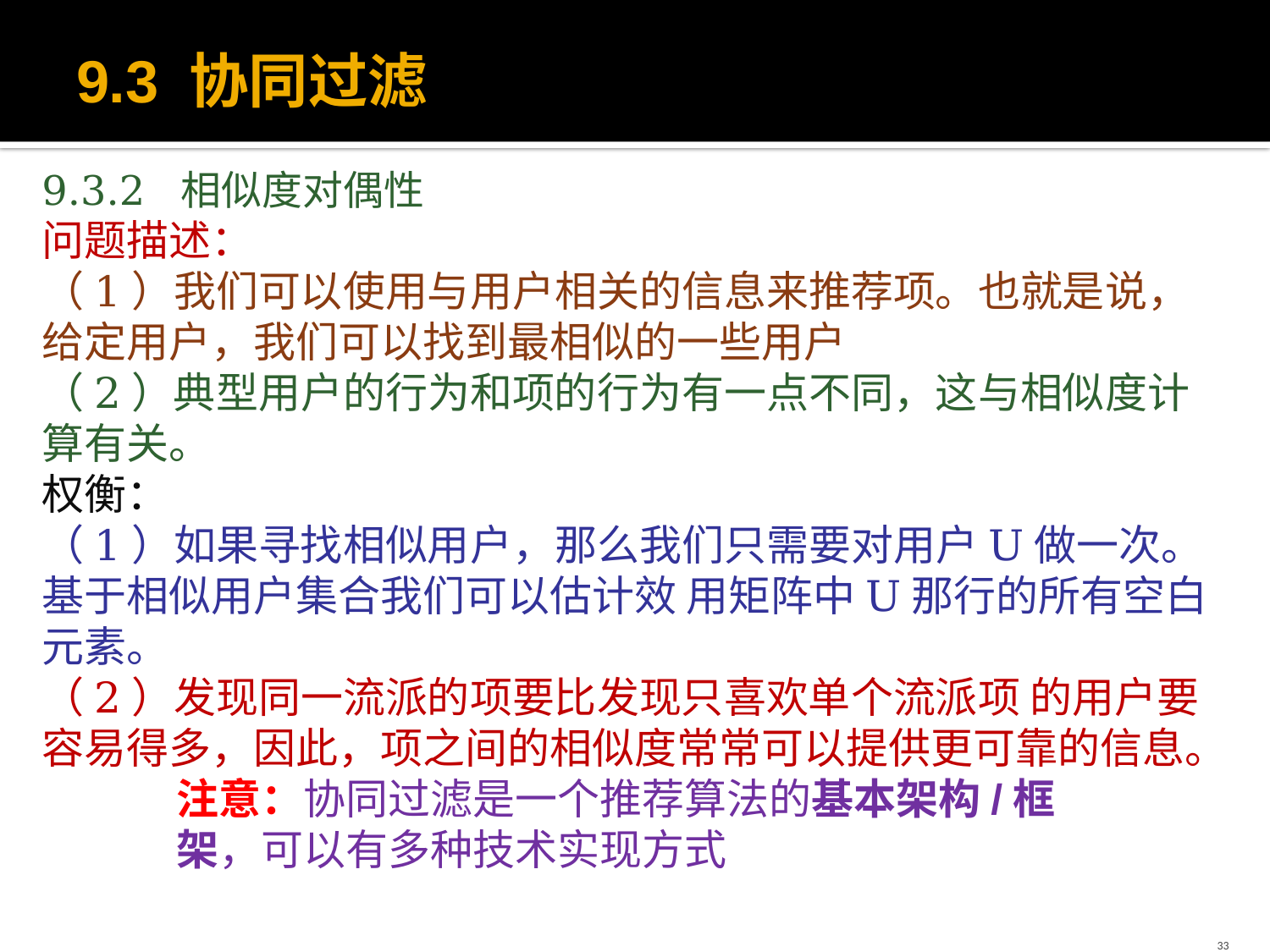

# 9.3 协同过滤
9.3.2  相似度对偶性
问题描述：
（1）我们可以使用与用户相关的信息来推荐项。也就是说，给定用户，我们可以找到最相似的一些用户
（2）典型用户的行为和项的行为有一点不同，这与相似度计算有关。
权衡：
（1）如果寻找相似用户，那么我们只需要对用户U做一次。基于相似用户集合我们可以估计效 用矩阵中U那行的所有空白元素。
（2）发现同一流派的项要比发现只喜欢单个流派项 的用户要容易得多，因此，项之间的相似度常常可以提供更可靠的信息。
注意：协同过滤是一个推荐算法的基本架构/框架，可以有多种技术实现方式
33